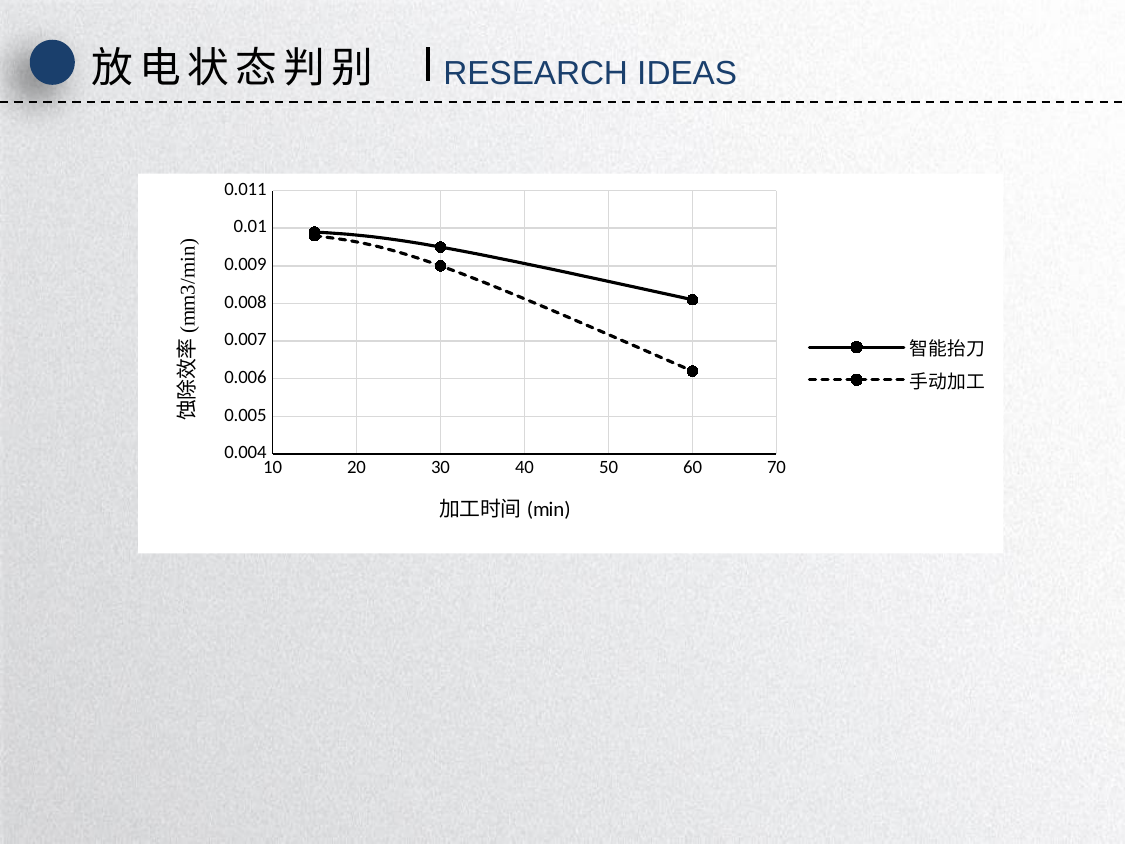

放电状态判别

RESEARCH IDEAS

### Chart

| Category | 智能抬刀 | 手动加工 |
|---|---|---|